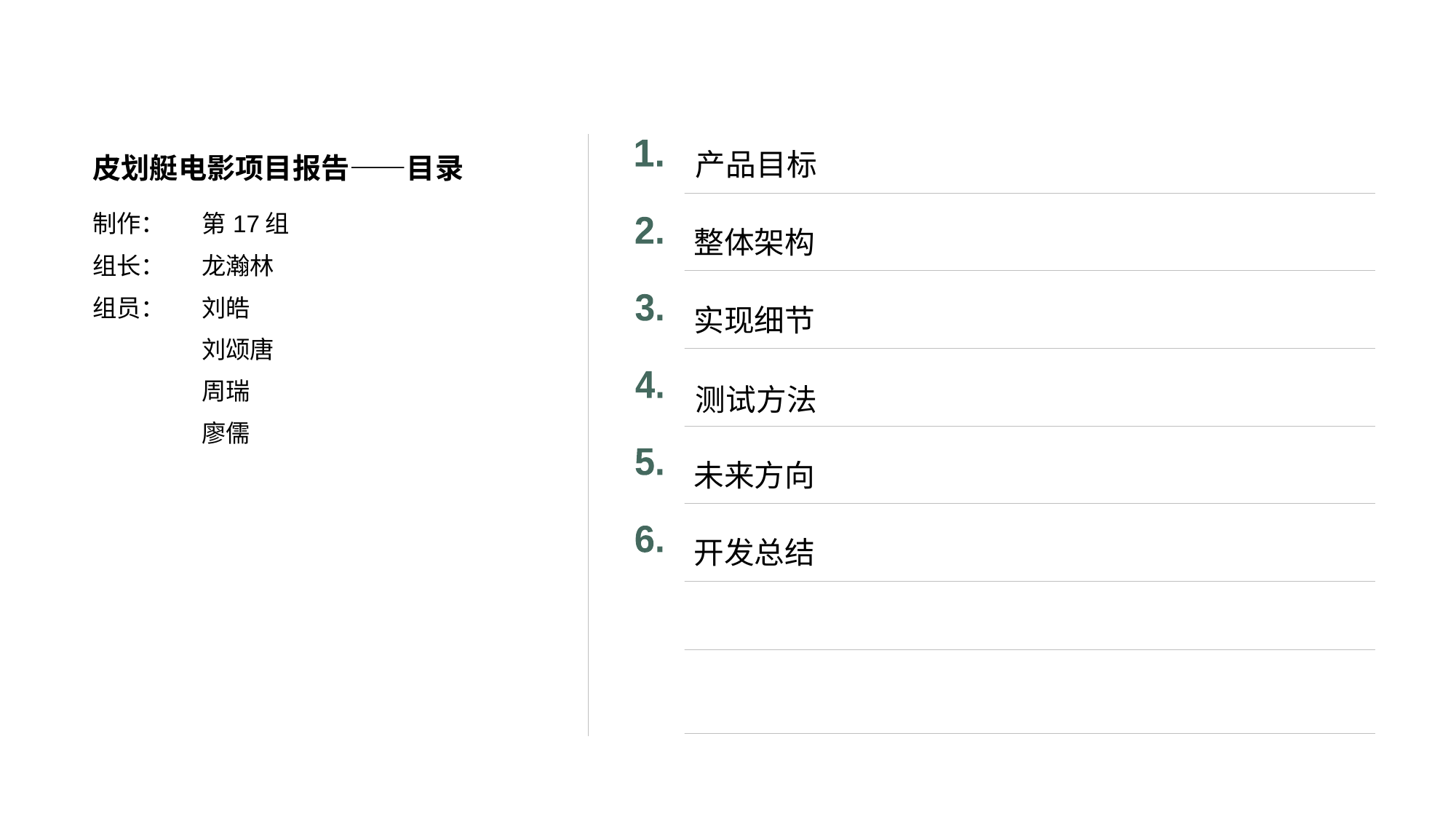

产品目标
皮划艇电影项目报告——目录
制作：	第17组
组长：	龙瀚林
组员：	刘皓
	刘颂唐
	周瑞
	廖儒
1.
整体架构
2.
实现细节
3.
测试方法
4.
未来方向
5.
开发总结
6.